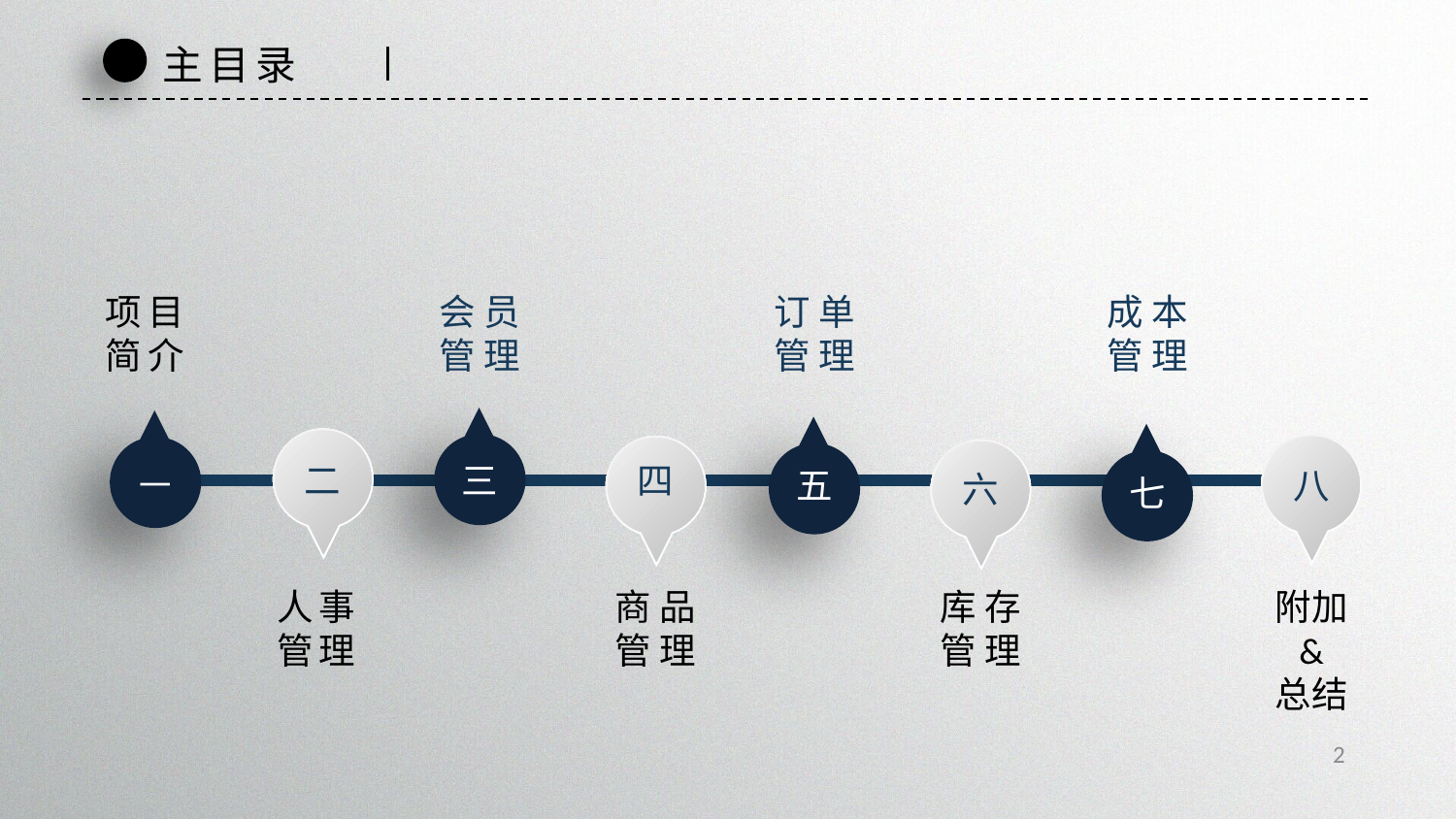

主目录

发现问题是解决问题的先决条件，但仅仅满足有提出问题是不够的，提出问题的目的是为了有效解决问题。人
生就是解决一系列问题的过程。个体克服生活、学习、实践中新的矛盾时的复杂心理活动，其中主要是思维活
动。教育心理学着重研究学生学习知识、应用知识中的问题解决。
成 本 管 理
会 员 管 理
项目简介
订 单 管 理

二
三
四
五
八
一
六
七
人事管理
商 品 管 理
库 存 管 理
附加
&
总结
2